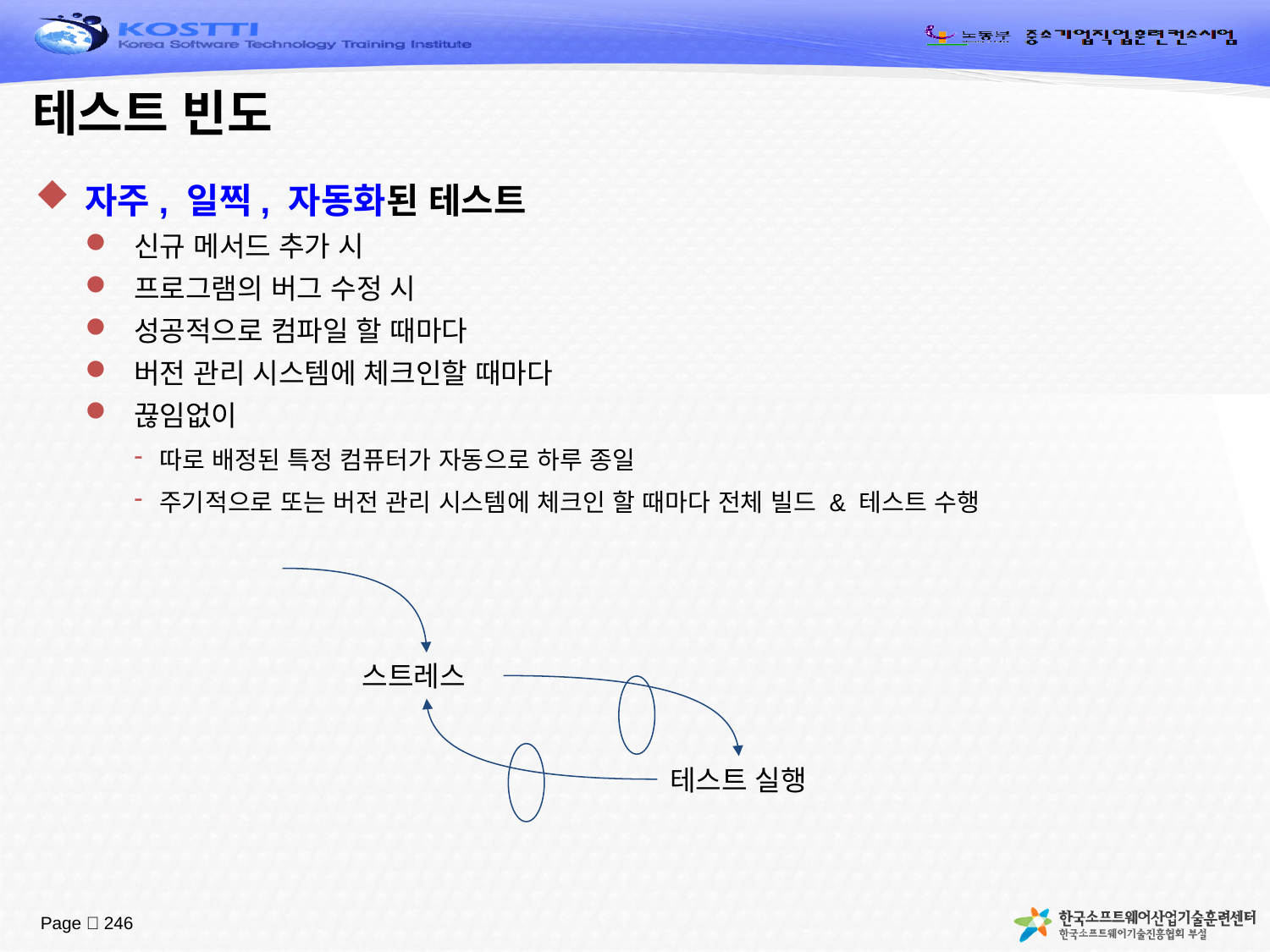

# 테스트 빈도
자주, 일찍, 자동화된 테스트
신규 메서드 추가 시
프로그램의 버그 수정 시
성공적으로 컴파일 할 때마다
버전 관리 시스템에 체크인할 때마다
끊임없이
따로 배정된 특정 컴퓨터가 자동으로 하루 종일
주기적으로 또는 버전 관리 시스템에 체크인 할 때마다 전체 빌드 & 테스트 수행

스트레스

테스트 실행